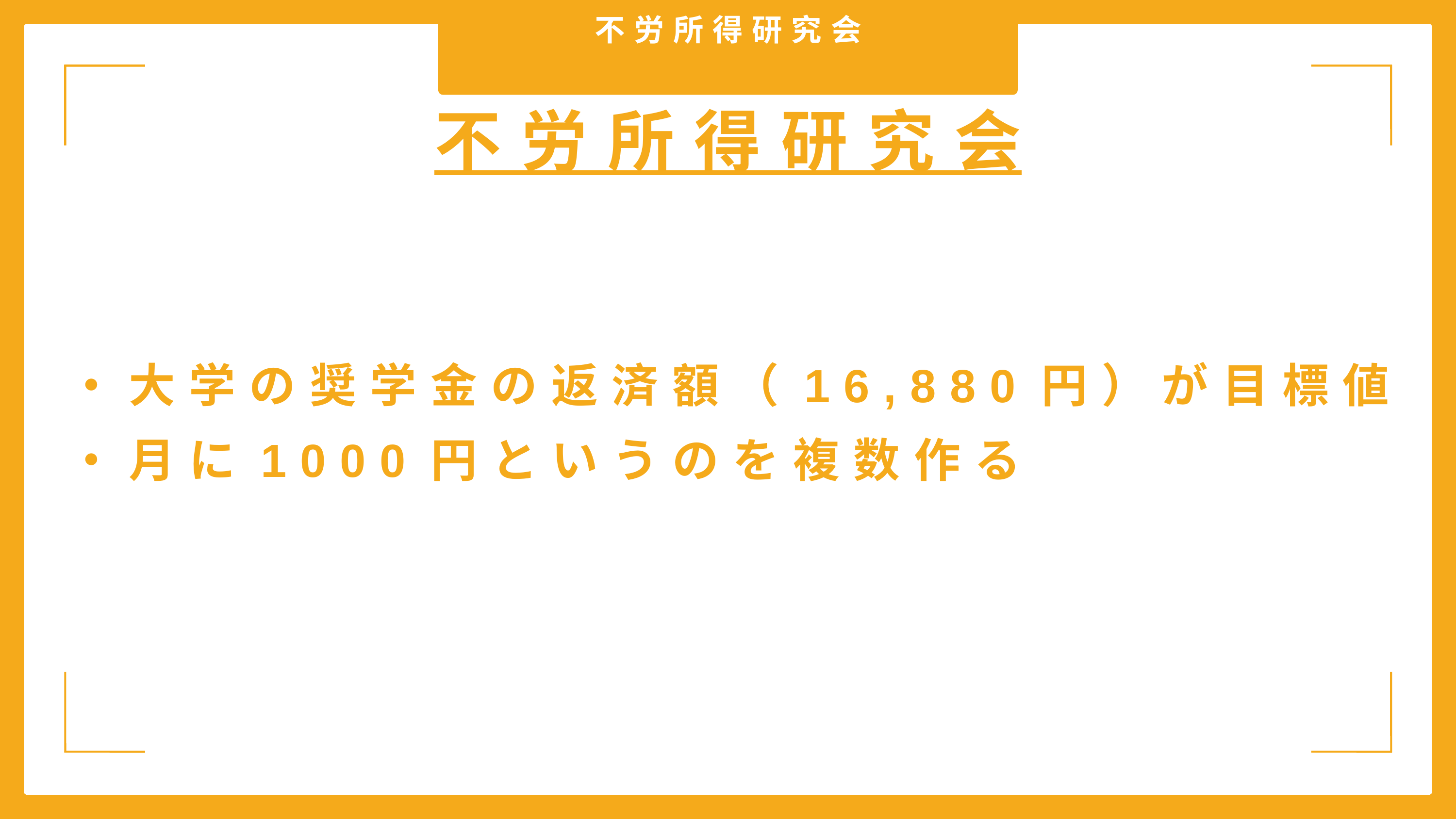

不労所得研究会

不労所得研究会
・大学の奨学金の返済額（16,880円）が目標値
・月に1000円というのを複数作る